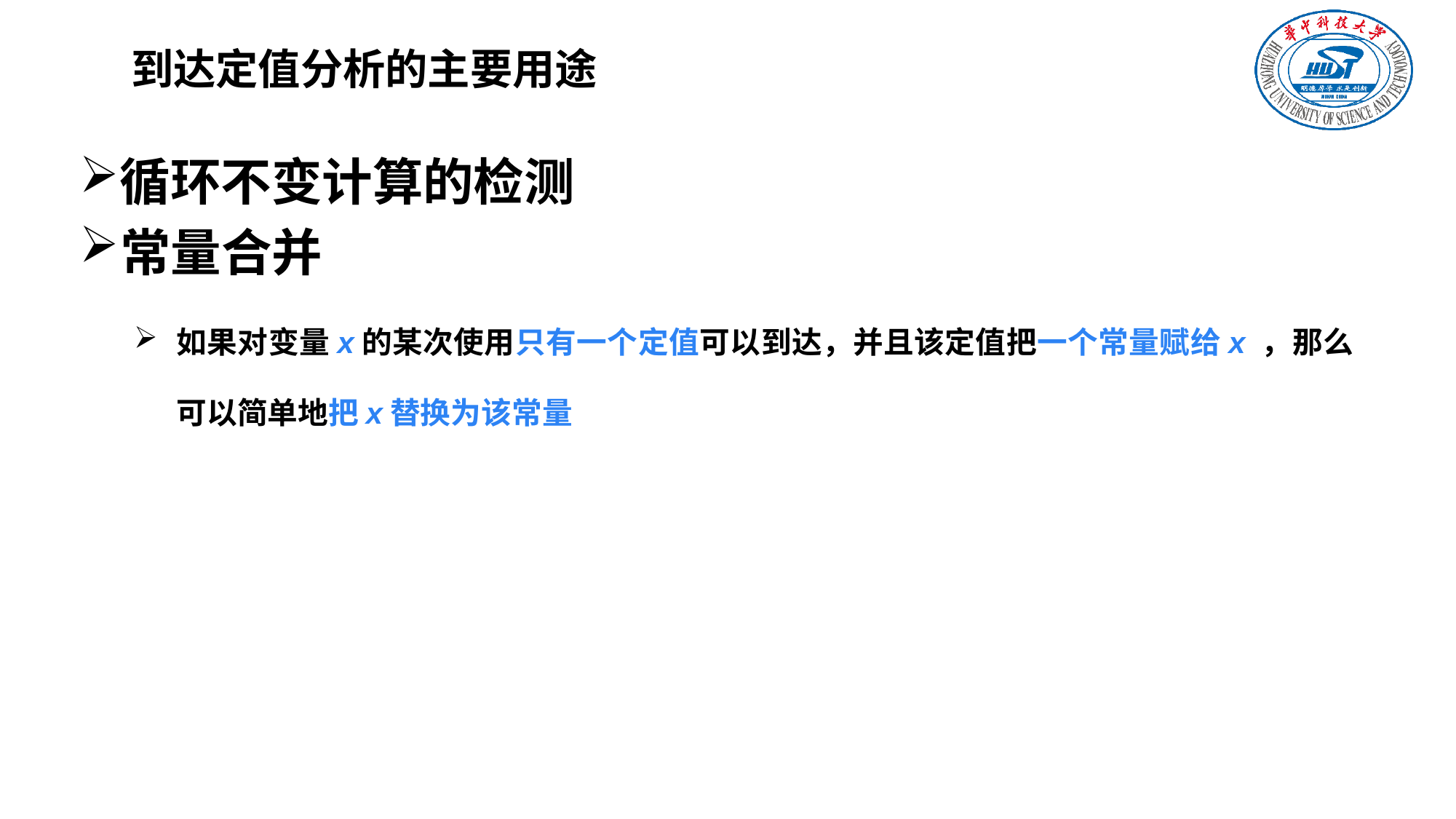

# 到达定值分析的主要用途
循环不变计算的检测
常量合并
如果对变量x的某次使用只有一个定值可以到达，并且该定值把一个常量赋给x ，那么可以简单地把x替换为该常量